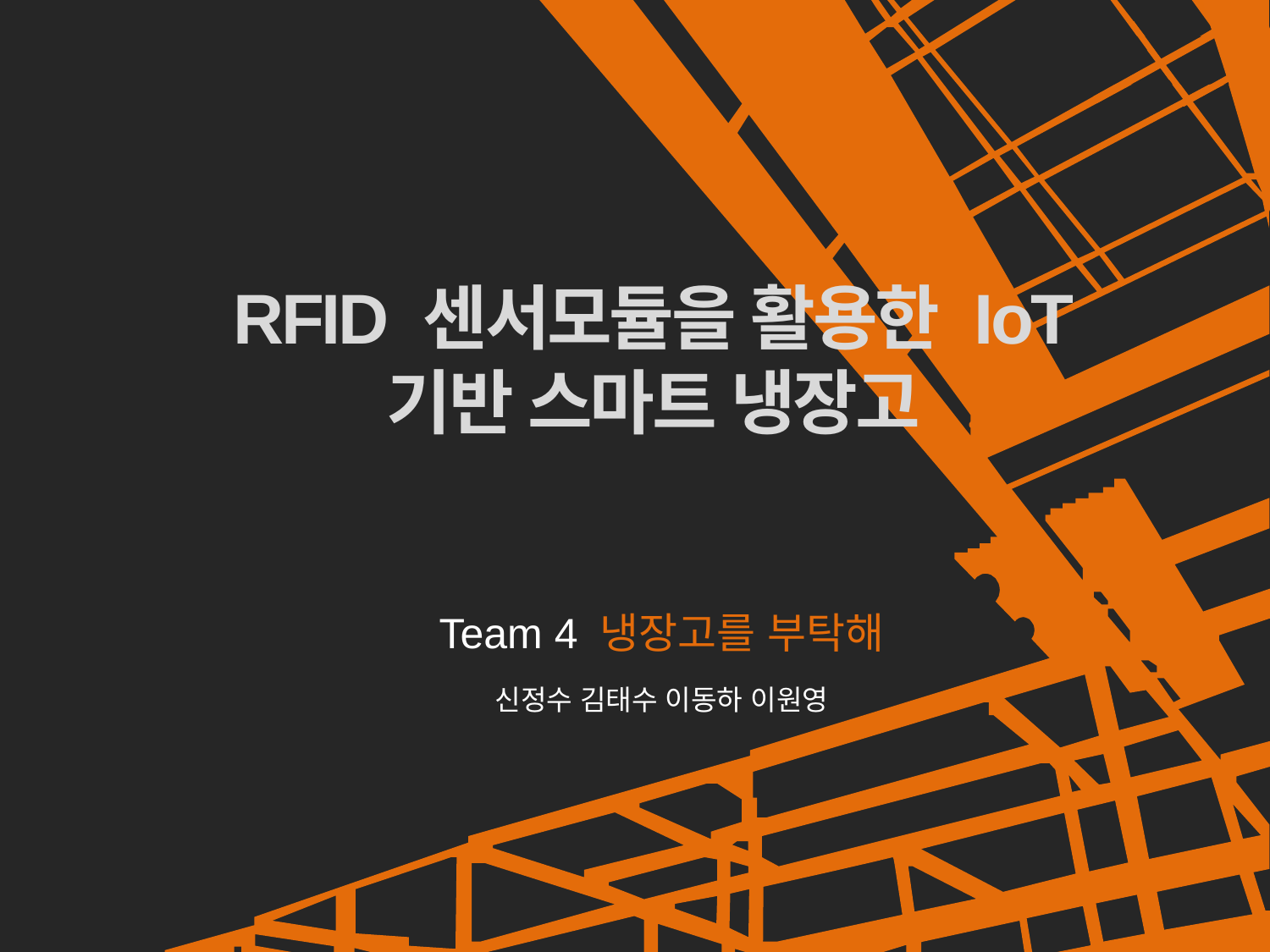

RFID 센서모듈을 활용한 IoT기반 스마트 냉장고
Team 4 냉장고를 부탁해
신정수 김태수 이동하 이원영